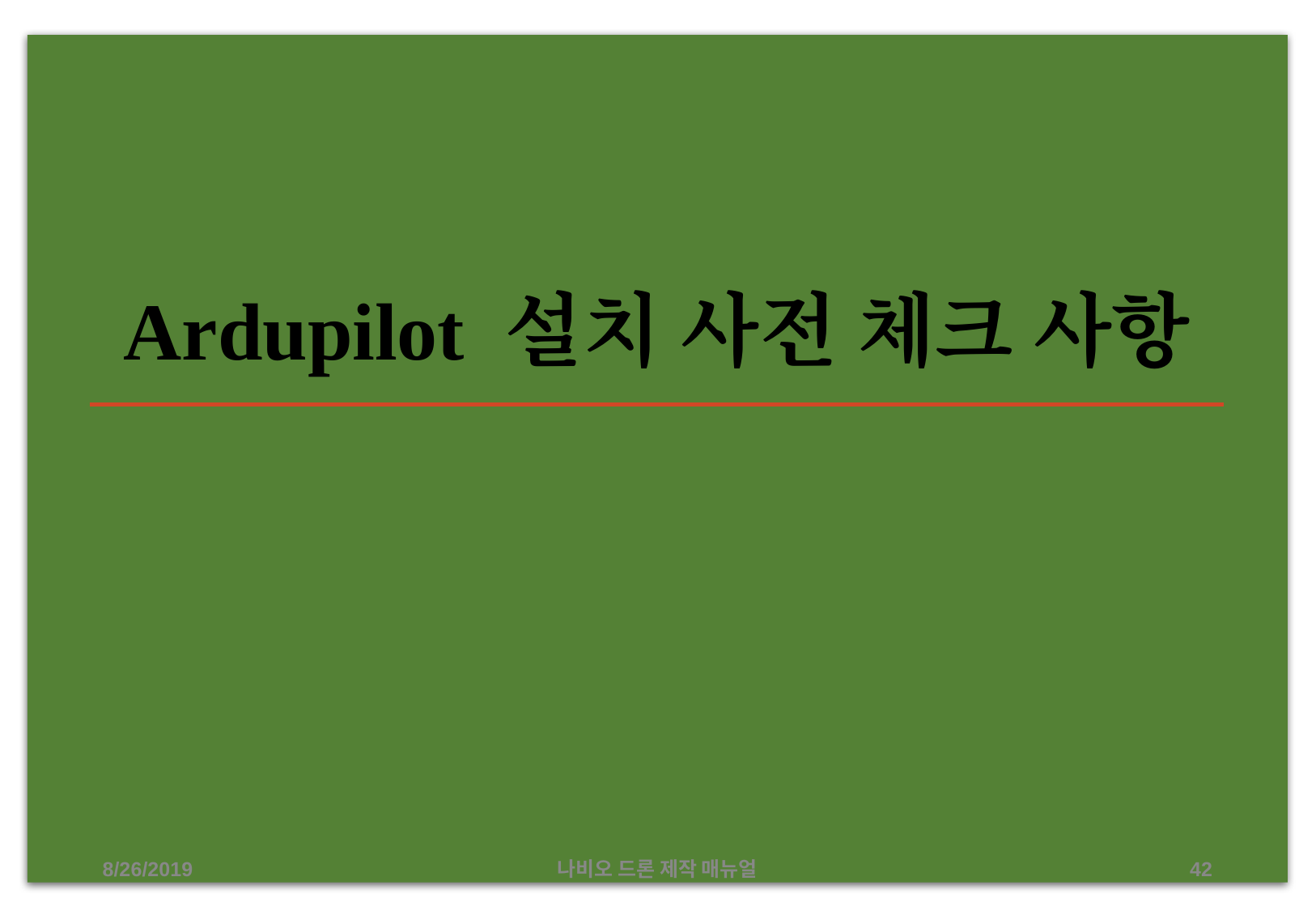

# Ardupilot 설치 사전 체크 사항

8/26/2019
나비오 드론 제작 매뉴얼
42